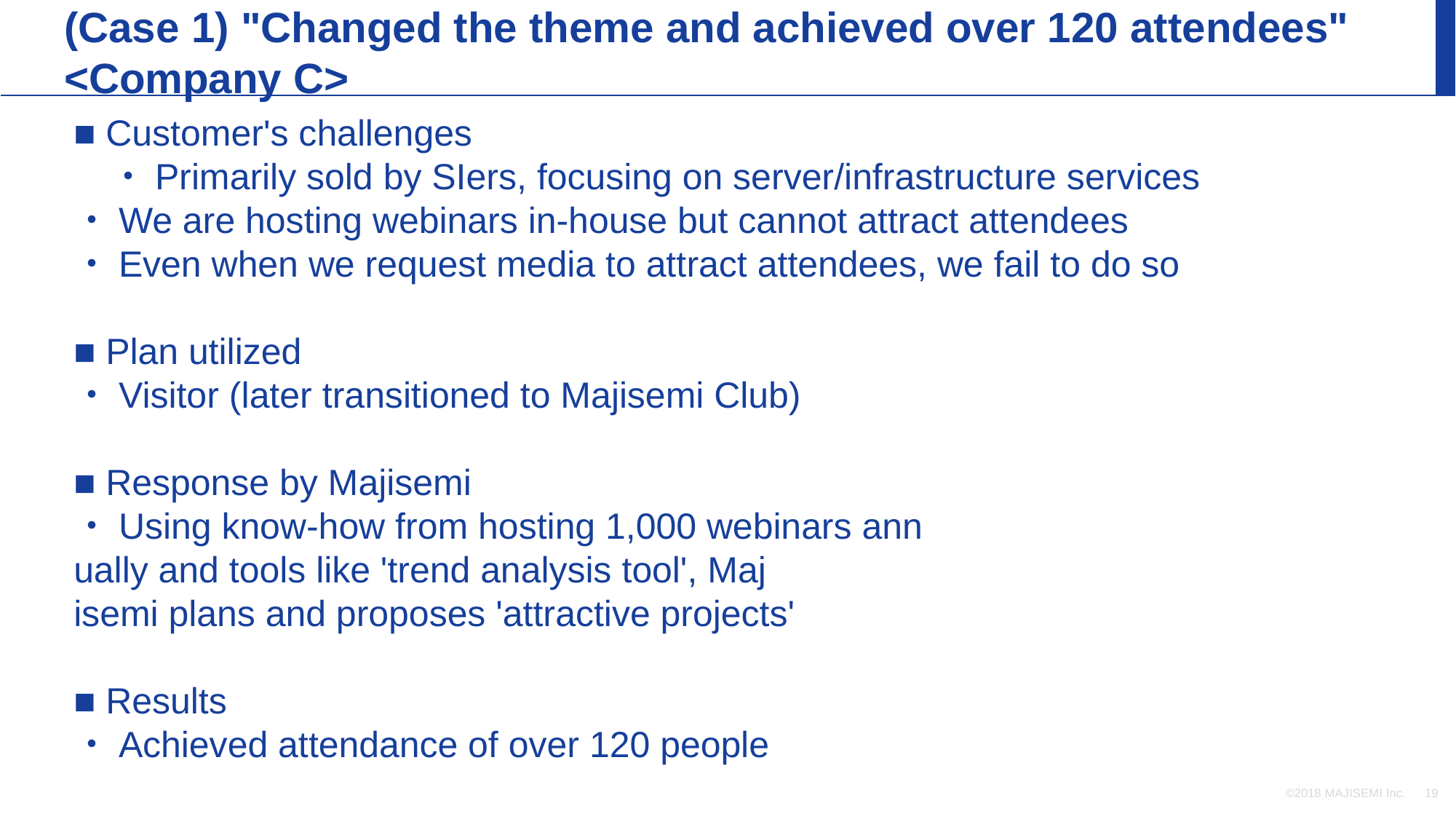

(Case 1) "Changed the theme and achieved over 120 attendees" <Company C>
■ Customer's challenges
　・Primarily sold by SIers, focusing on server/infrastructure services
・We are hosting webinars in-house but cannot attract attendees
・Even when we request media to attract attendees, we fail to do so

■ Plan utilized
・Visitor (later transitioned to Majisemi Club)

■ Response by Majisemi
・Using know-how from hosting 1,000 webinars ann
ually and tools like 'trend analysis tool', Maj
isemi plans and proposes 'attractive projects'

■ Results
・Achieved attendance of over 120 people
©2018 MAJISEMI Inc.
19